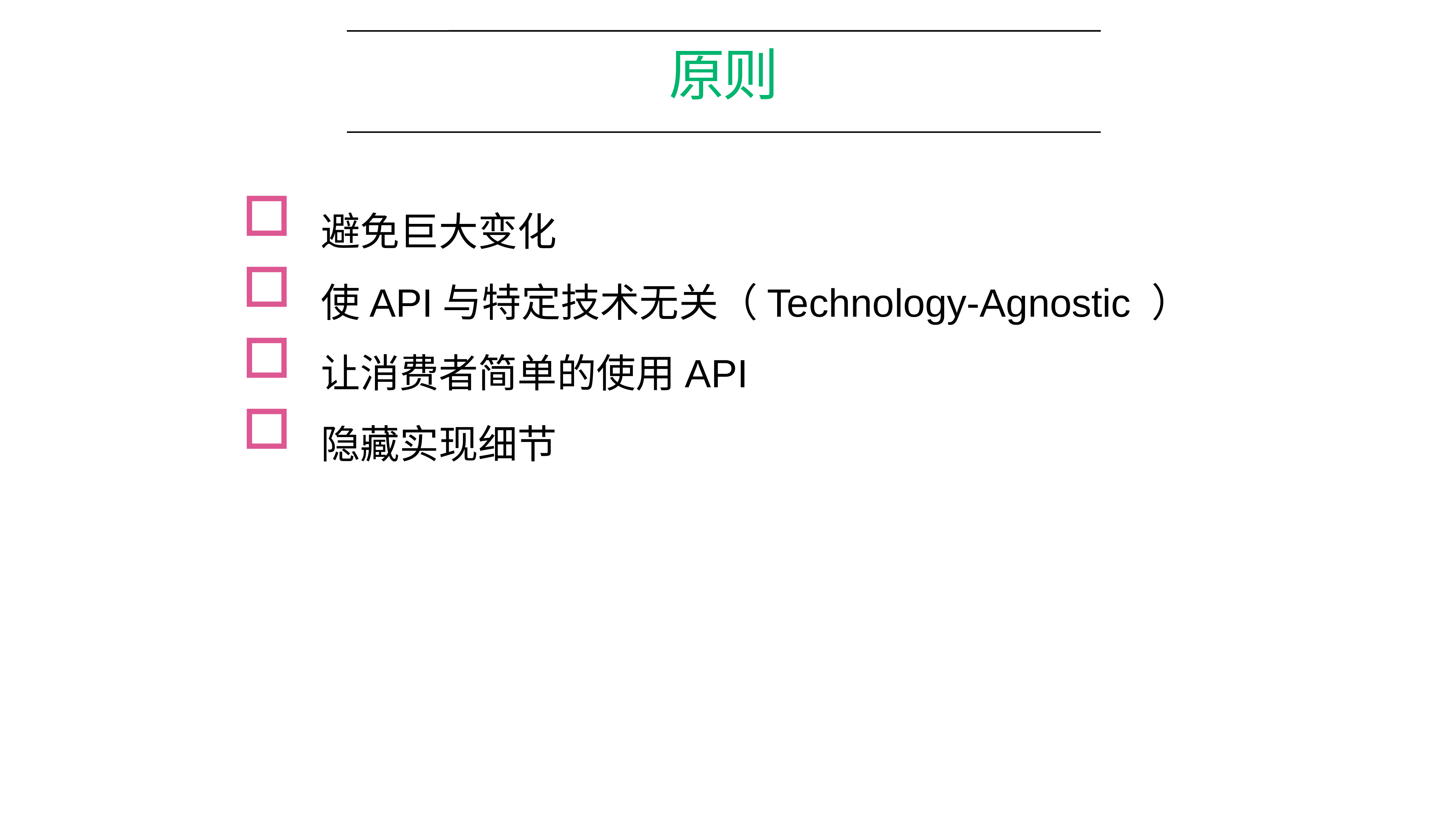

# 原则
避免巨大变化
使API与特定技术无关（Technology-Agnostic ）
让消费者简单的使用API
隐藏实现细节